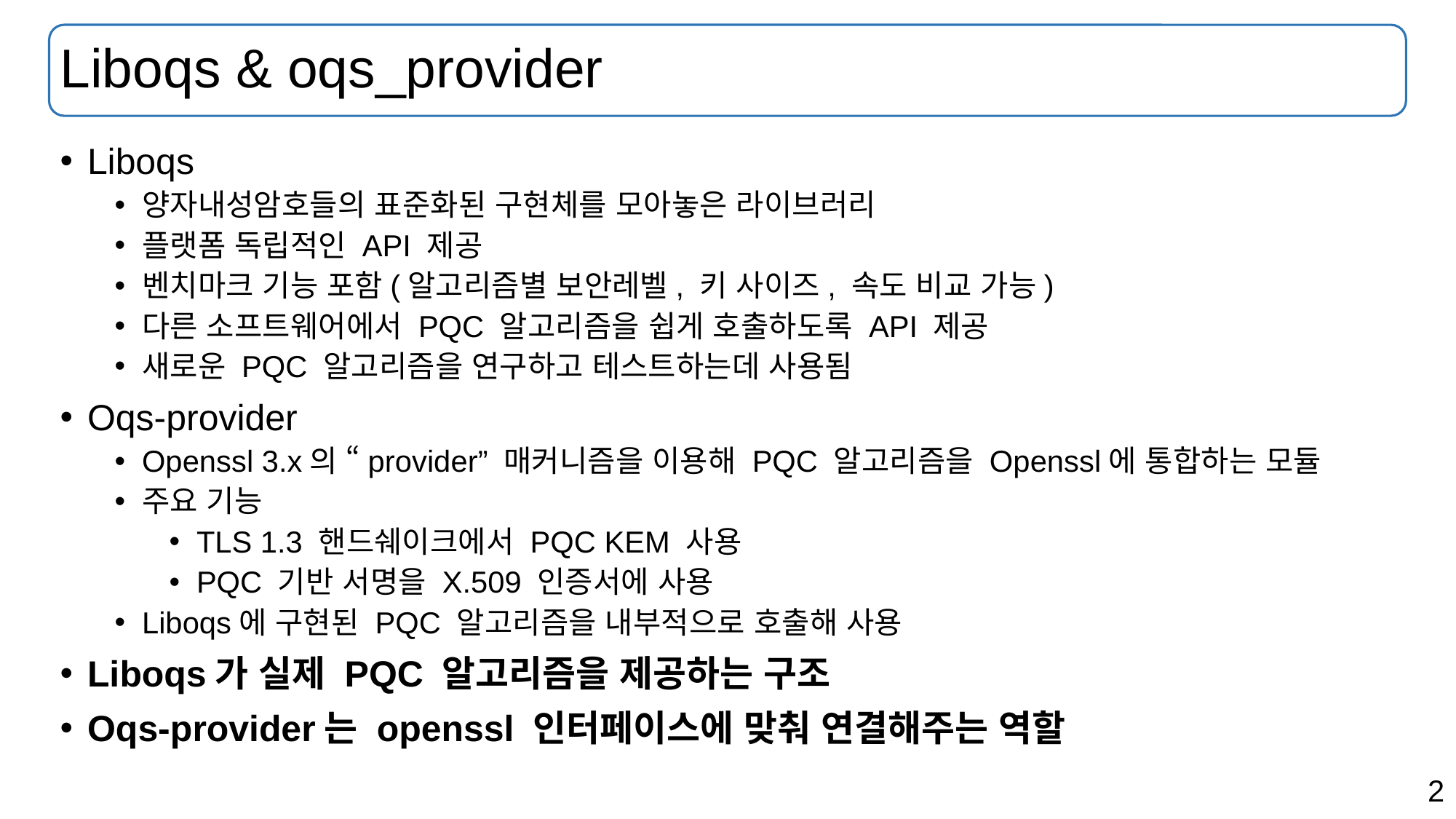

# Liboqs & oqs_provider
Liboqs
양자내성암호들의 표준화된 구현체를 모아놓은 라이브러리
플랫폼 독립적인 API 제공
벤치마크 기능 포함(알고리즘별 보안레벨, 키 사이즈, 속도 비교 가능)
다른 소프트웨어에서 PQC 알고리즘을 쉽게 호출하도록 API 제공
새로운 PQC 알고리즘을 연구하고 테스트하는데 사용됨
Oqs-provider
Openssl 3.x의 “provider” 매커니즘을 이용해 PQC 알고리즘을 Openssl에 통합하는 모듈
주요 기능
TLS 1.3 핸드쉐이크에서 PQC KEM 사용
PQC 기반 서명을 X.509 인증서에 사용
Liboqs에 구현된 PQC 알고리즘을 내부적으로 호출해 사용
Liboqs가 실제 PQC 알고리즘을 제공하는 구조
Oqs-provider는 openssl 인터페이스에 맞춰 연결해주는 역할